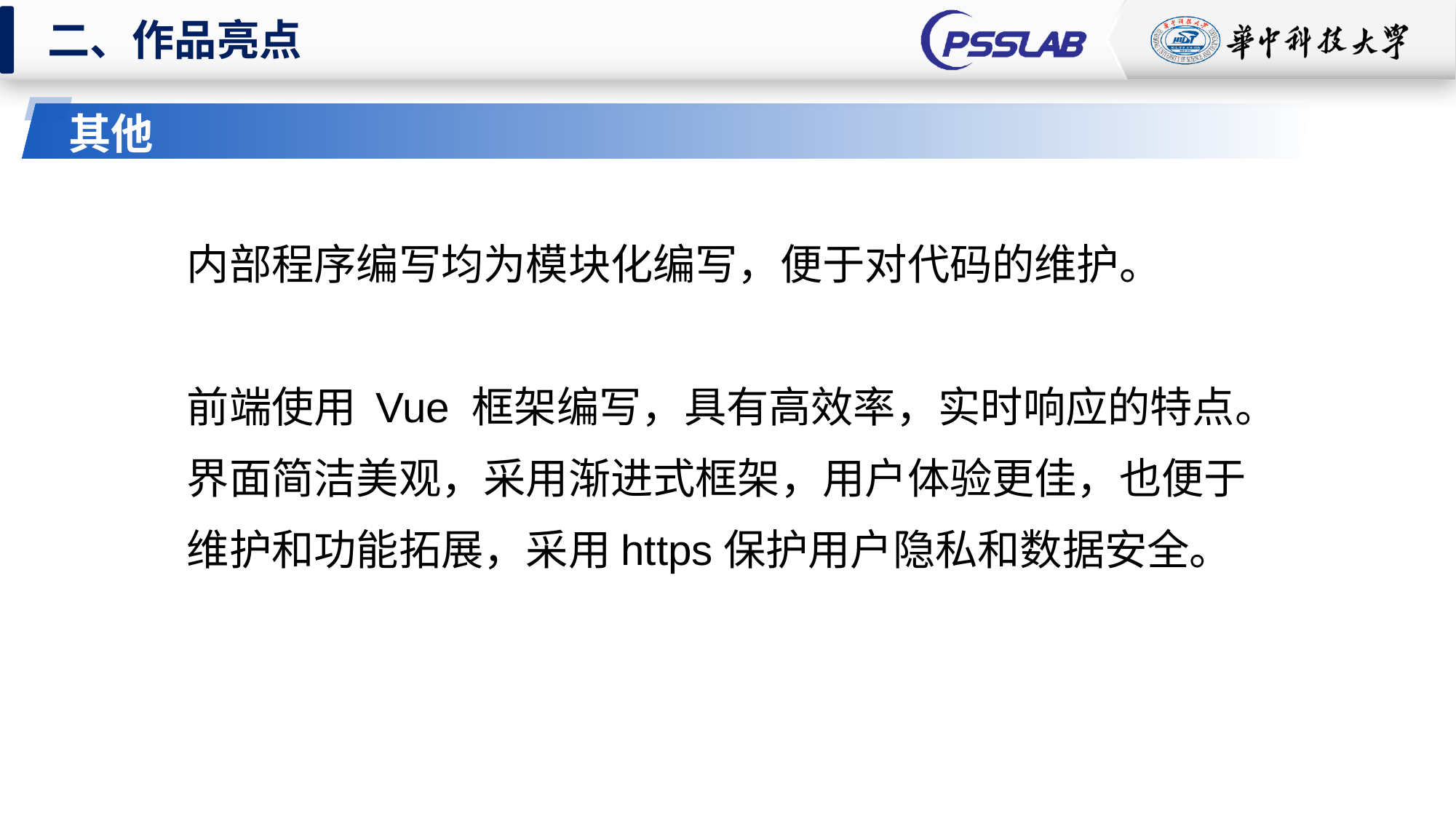

二、作品亮点

其他
内部程序编写均为模块化编写，便于对代码的维护。

前端使用 Vue 框架编写，具有高效率，实时响应的特点。界面简洁美观，采用渐进式框架，用户体验更佳，也便于维护和功能拓展，采用https保护用户隐私和数据安全。